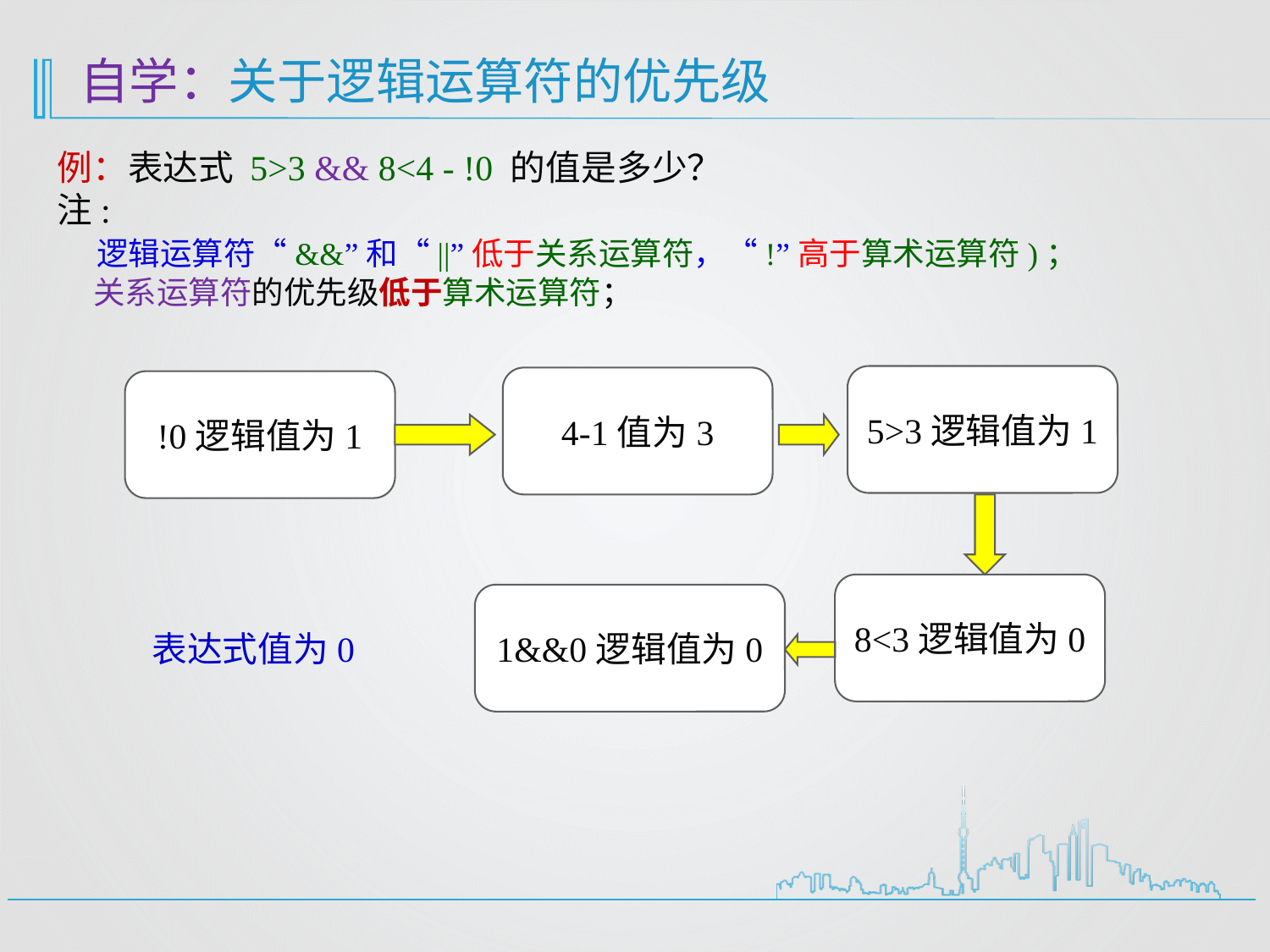

# 自学：关于逻辑运算符的优先级
例：表达式 5>3 && 8<4 - !0 的值是多少？
注:
    逻辑运算符“&&”和“||”低于关系运算符，“!”高于算术运算符)；
    关系运算符的优先级低于算术运算符；

5>3逻辑值为1
4-1值为3
!0逻辑值为1

8<3逻辑值为0
表达式值为0
1&&0逻辑值为0